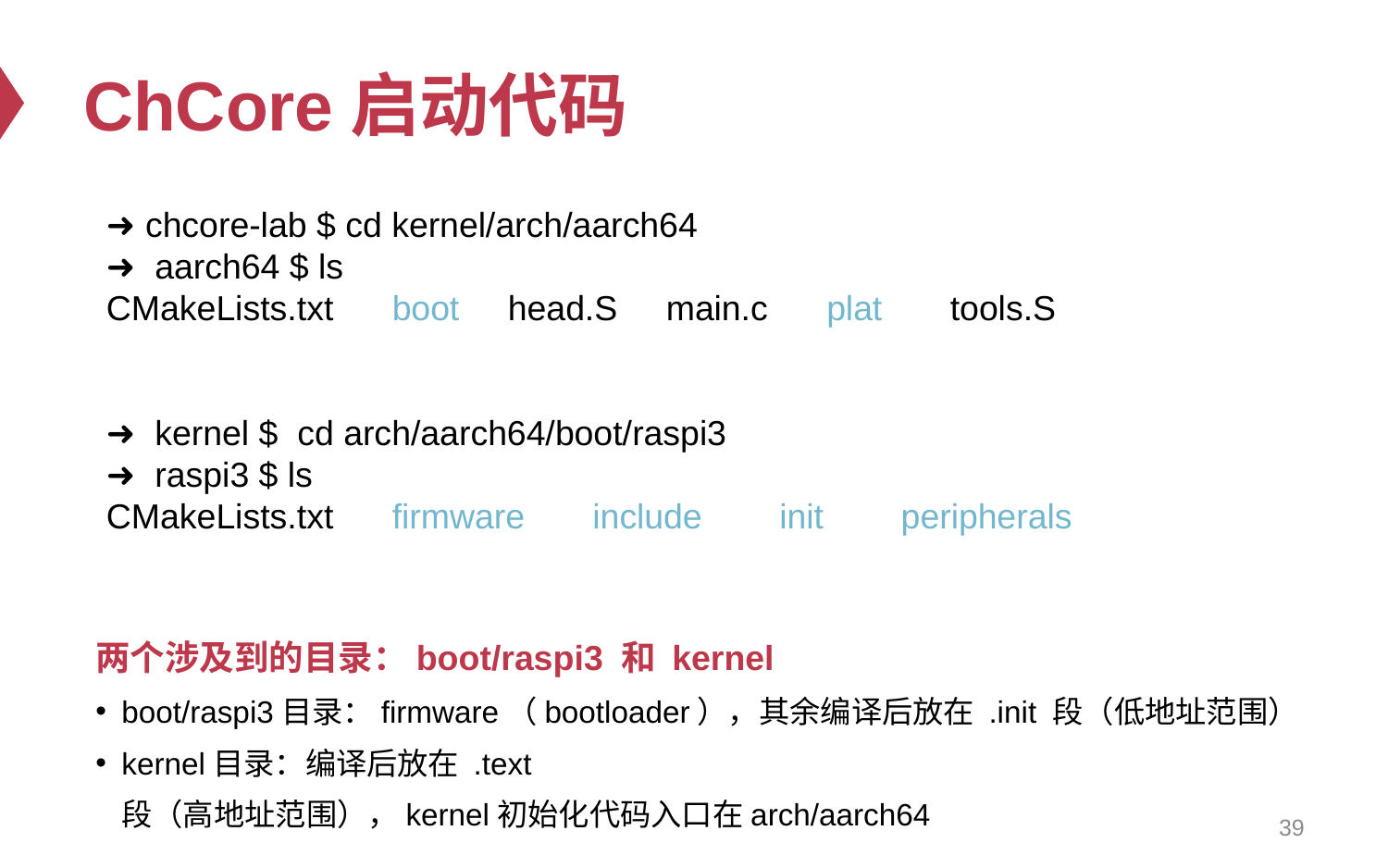

# ChCore启动代码
➜ chcore-lab $ cd kernel/arch/aarch64
➜  aarch64 $ ls
CMakeLists.txt      boot     head.S     main.c      plat       tools.S

➜  kernel $  cd arch/aarch64/boot/raspi3
➜  raspi3 $ ls
CMakeLists.txt      firmware       include        init        peripherals
两个涉及到的目录：boot/raspi3 和 kernel
boot/raspi3目录：firmware（bootloader），其余编译后放在 .init 段（低地址范围）
kernel目录：编译后放在 .text 段（高地址范围），kernel初始化代码入口在arch/aarch64
39